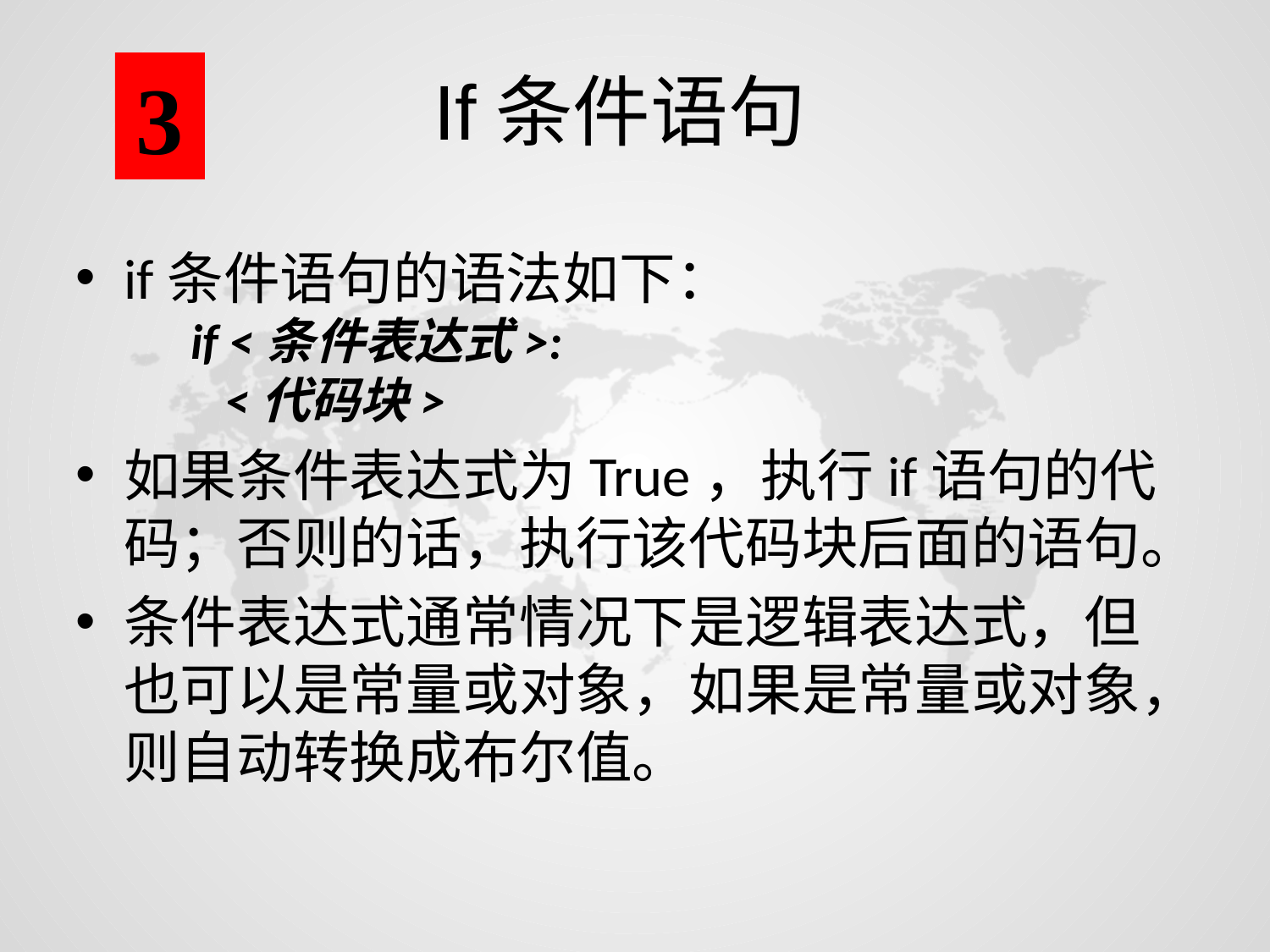

3
# If条件语句
if条件语句的语法如下：
     if <条件表达式>:
         <代码块>
如果条件表达式为True，执行if语句的代码；否则的话，执行该代码块后面的语句。
条件表达式通常情况下是逻辑表达式，但也可以是常量或对象，如果是常量或对象，则自动转换成布尔值。